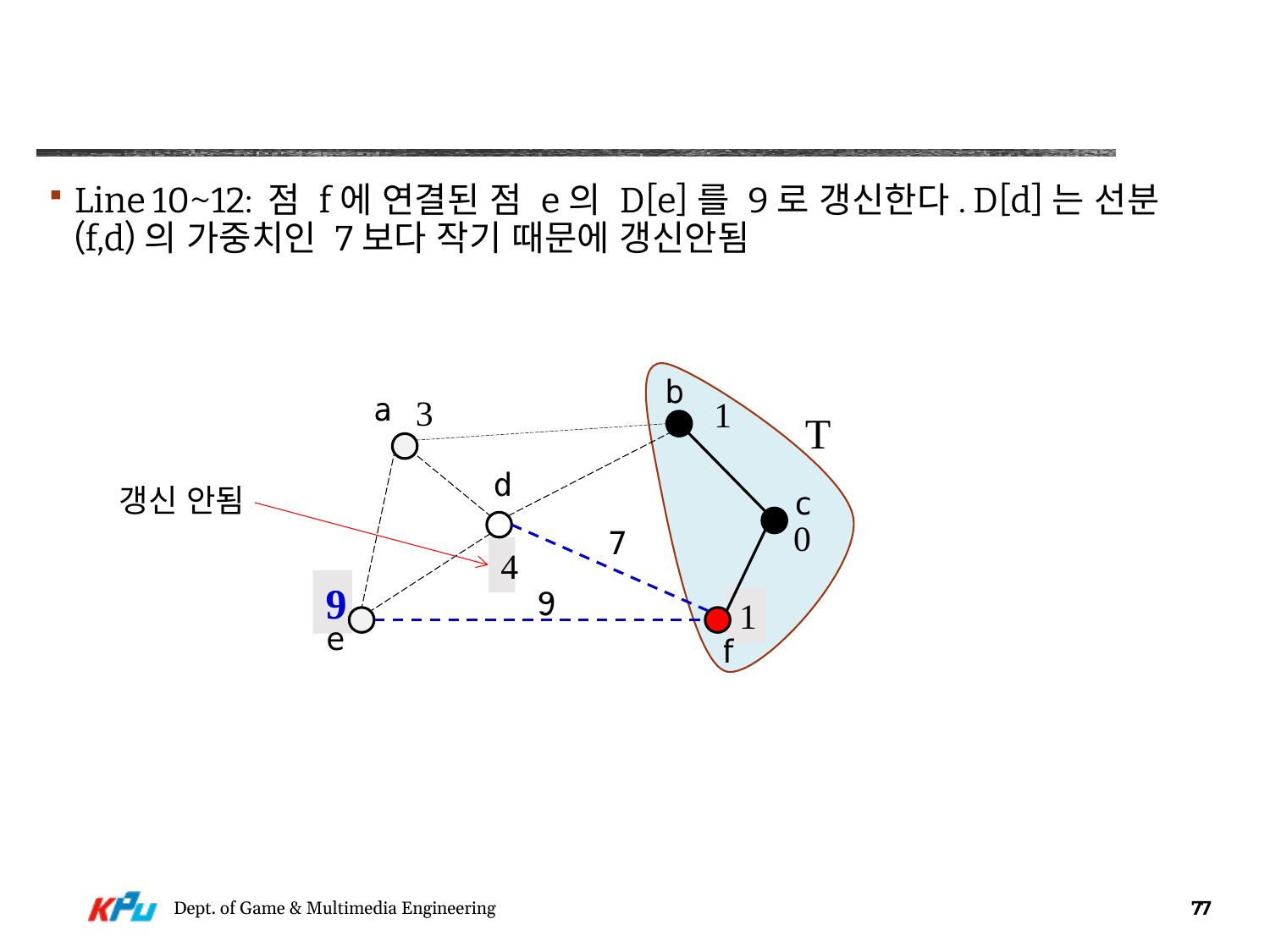

#
Line 10~12: 점 f에 연결된 점 e의 D[e]를 9로 갱신한다. D[d]는 선분 (f,d)의 가중치인 7보다 작기 때문에 갱신안됨
b
a

d
c

e
f
3
1
T

갱신 안됨
0
7
4
9
9
1
Dept. of Game & Multimedia Engineering
77